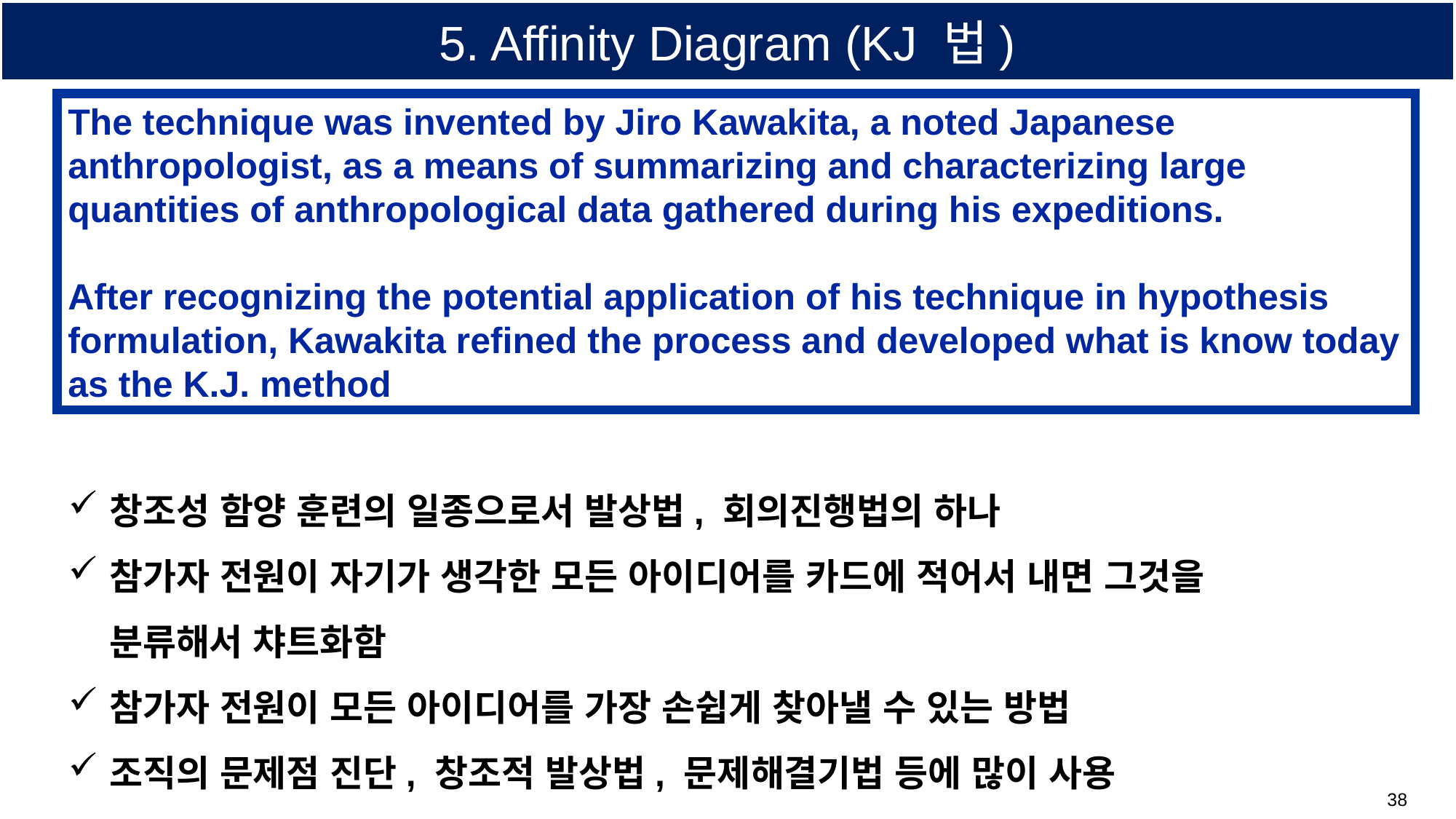

# 5. Affinity Diagram (KJ 법)
The technique was invented by Jiro Kawakita, a noted Japanese anthropologist, as a means of summarizing and characterizing large quantities of anthropological data gathered during his expeditions.

After recognizing the potential application of his technique in hypothesis formulation, Kawakita refined the process and developed what is know today as the K.J. method
창조성 함양 훈련의 일종으로서 발상법, 회의진행법의 하나
참가자 전원이 자기가 생각한 모든 아이디어를 카드에 적어서 내면 그것을 분류해서 챠트화함
참가자 전원이 모든 아이디어를 가장 손쉽게 찾아낼 수 있는 방법
조직의 문제점 진단, 창조적 발상법, 문제해결기법 등에 많이 사용